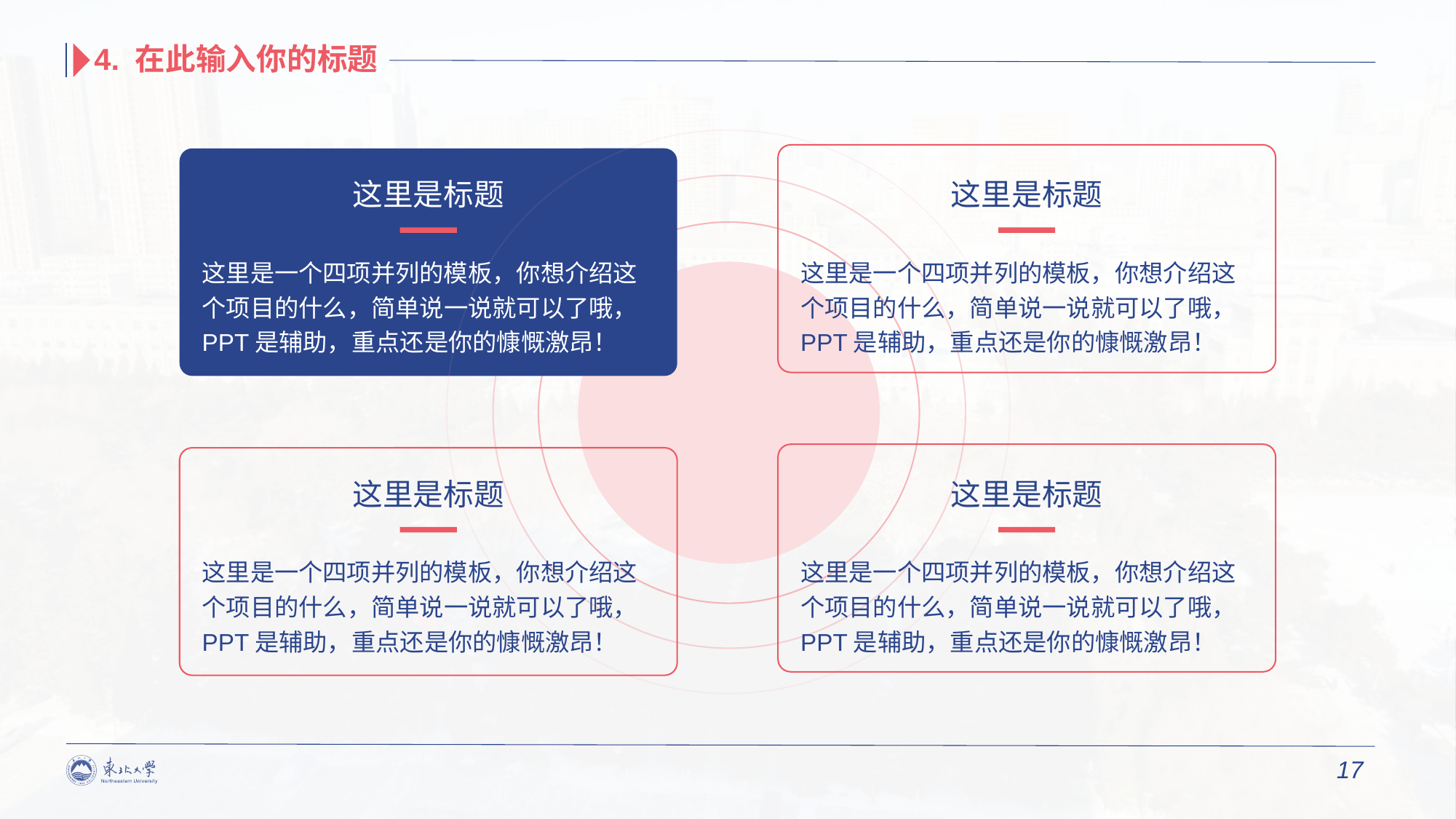

4. 在此输入你的标题

这里是标题
这里是标题

这里是一个四项并列的模板，你想介绍这个项目的什么，简单说一说就可以了哦，PPT是辅助，重点还是你的慷慨激昂！
这里是一个四项并列的模板，你想介绍这个项目的什么，简单说一说就可以了哦，PPT是辅助，重点还是你的慷慨激昂！

这里是标题
这里是标题

这里是一个四项并列的模板，你想介绍这个项目的什么，简单说一说就可以了哦，PPT是辅助，重点还是你的慷慨激昂！
这里是一个四项并列的模板，你想介绍这个项目的什么，简单说一说就可以了哦，PPT是辅助，重点还是你的慷慨激昂！
17